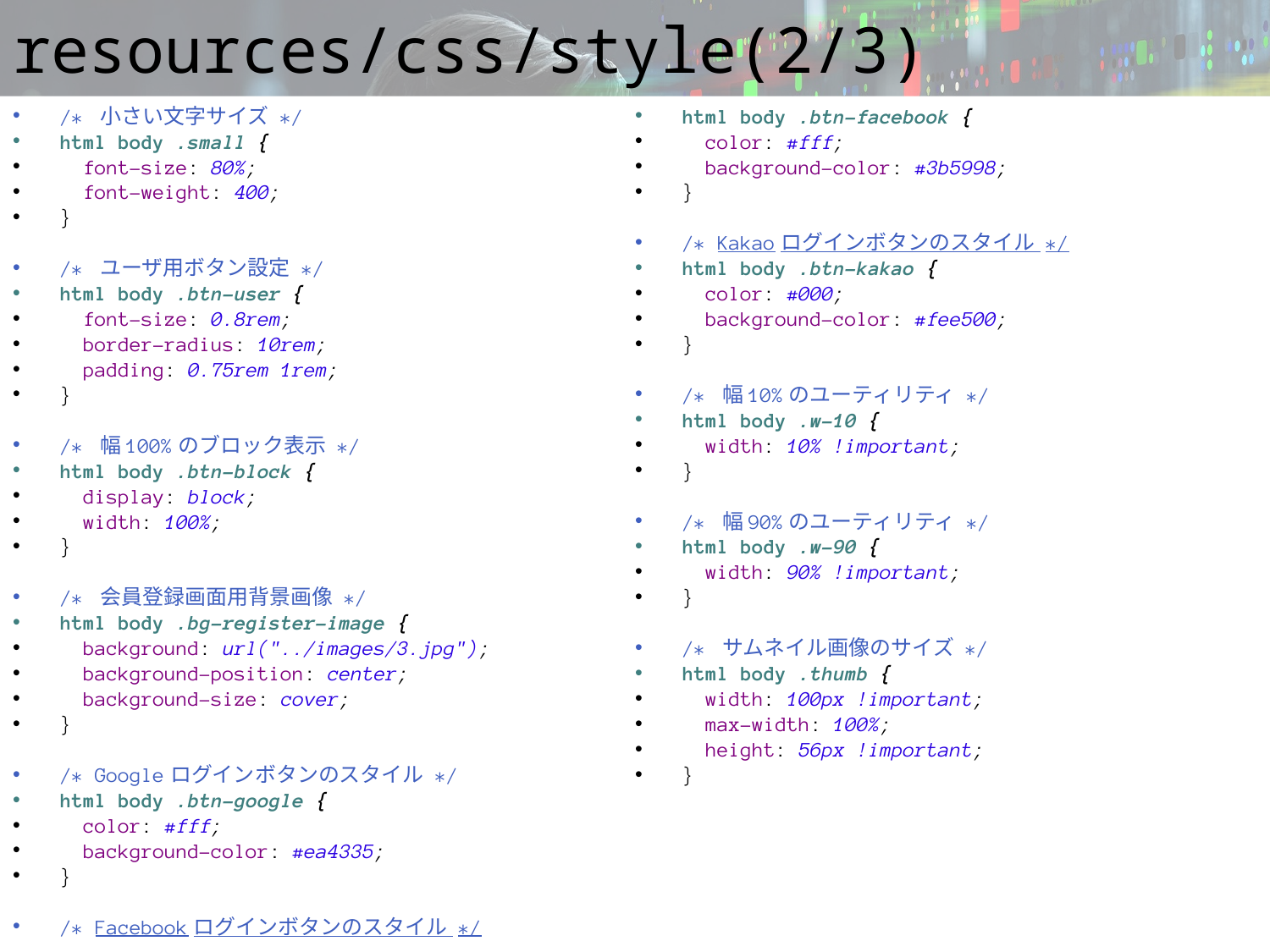

# resources/css/style(2/3)
/* 小さい文字サイズ */
html body .small {
  font-size: 80%;
  font-weight: 400;
}

/* ユーザ用ボタン設定 */
html body .btn-user {
  font-size: 0.8rem;
  border-radius: 10rem;
  padding: 0.75rem 1rem;
}

/* 幅100%のブロック表示 */
html body .btn-block {
  display: block;
  width: 100%;
}

/* 会員登録画面用背景画像 */
html body .bg-register-image {
  background: url("../images/3.jpg");
  background-position: center;
  background-size: cover;
}

/* Googleログインボタンのスタイル */
html body .btn-google {
  color: #fff;
  background-color: #ea4335;
}

/* Facebookログインボタンのスタイル */
html body .btn-facebook {
  color: #fff;
  background-color: #3b5998;
}

/* Kakaoログインボタンのスタイル */
html body .btn-kakao {
  color: #000;
  background-color: #fee500;
}

/* 幅10%のユーティリティ */
html body .w-10 {
  width: 10% !important;
}

/* 幅90%のユーティリティ */
html body .w-90 {
  width: 90% !important;
}

/* サムネイル画像のサイズ */
html body .thumb {
  width: 100px !important;
  max-width: 100%;
  height: 56px !important;
}